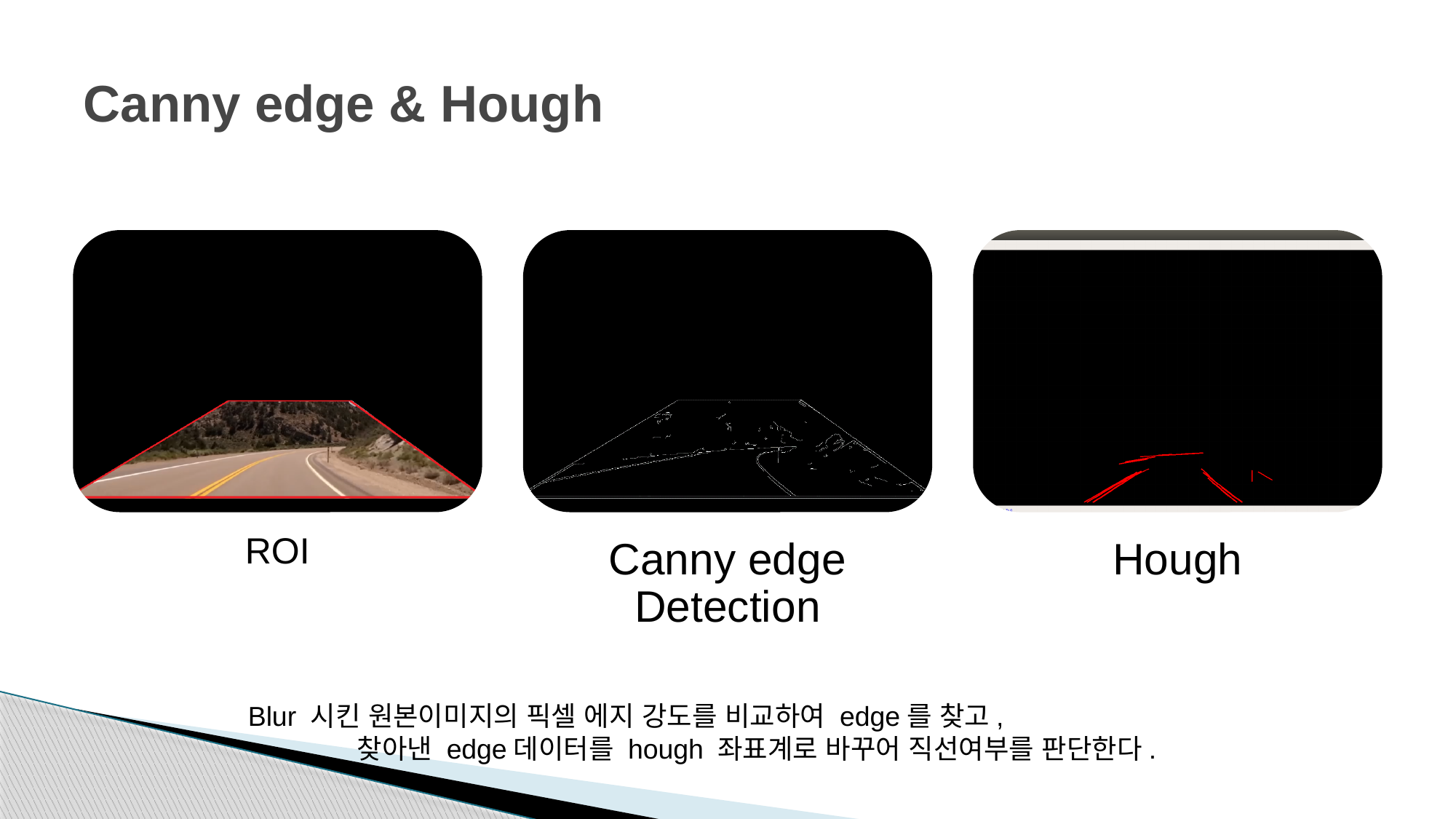

# Canny edge & Hough
ROI
Canny edge Detection
Hough
Blur 시킨 원본이미지의 픽셀 에지 강도를 비교하여 edge를 찾고,
	찾아낸 edge데이터를 hough 좌표계로 바꾸어 직선여부를 판단한다.